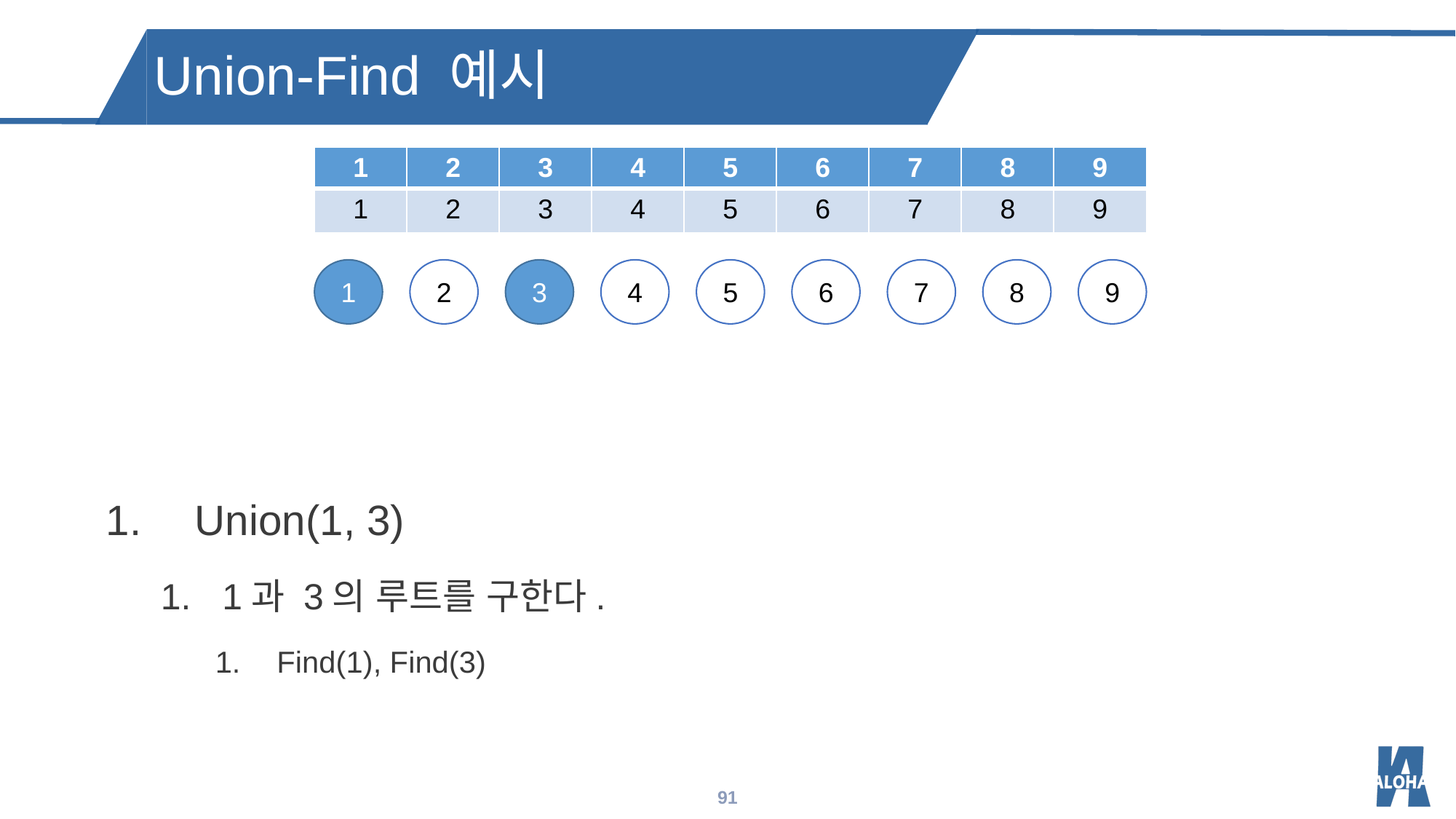

Union-Find 예시
| 1 | 2 | 3 | 4 | 5 | 6 | 7 | 8 | 9 |
| --- | --- | --- | --- | --- | --- | --- | --- | --- |
| 1 | 2 | 3 | 4 | 5 | 6 | 7 | 8 | 9 |
1
2
3
4
5
6
7
8
9
Union(1, 3)
1과 3의 루트를 구한다.
Find(1), Find(3)
91